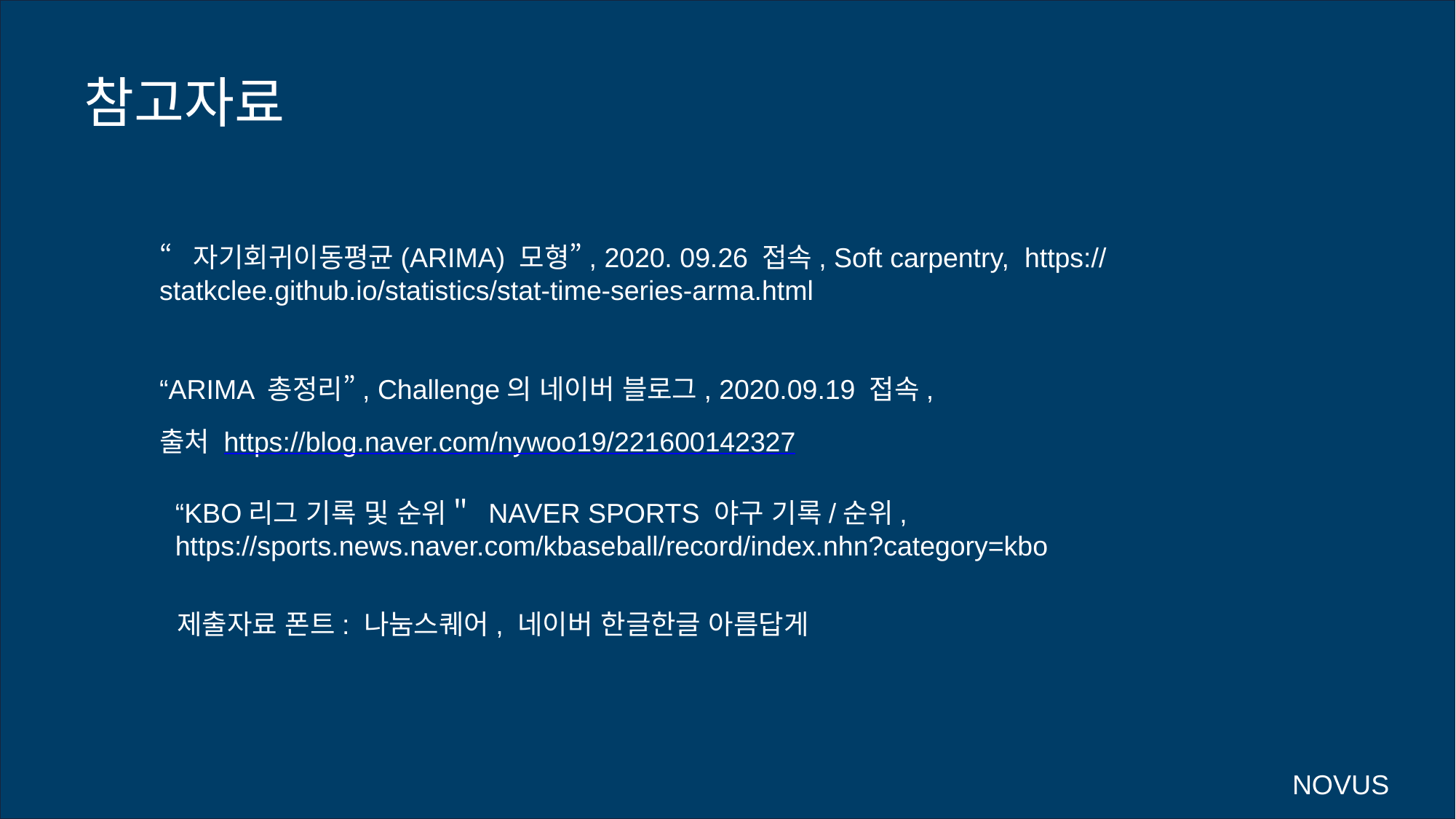

참고자료
“자기회귀이동평균(ARIMA) 모형”, 2020. 09.26 접속, Soft carpentry,  https://statkclee.github.io/statistics/stat-time-series-arma.html
“ARIMA 총정리”, Challenge의 네이버 블로그, 2020.09.19 접속,
출처 https://blog.naver.com/nywoo19/221600142327
“KBO리그 기록 및 순위＂ NAVER SPORTS 야구 기록/순위,
https://sports.news.naver.com/kbaseball/record/index.nhn?category=kbo
제출자료 폰트: 나눔스퀘어, 네이버 한글한글 아름답게
NOVUS